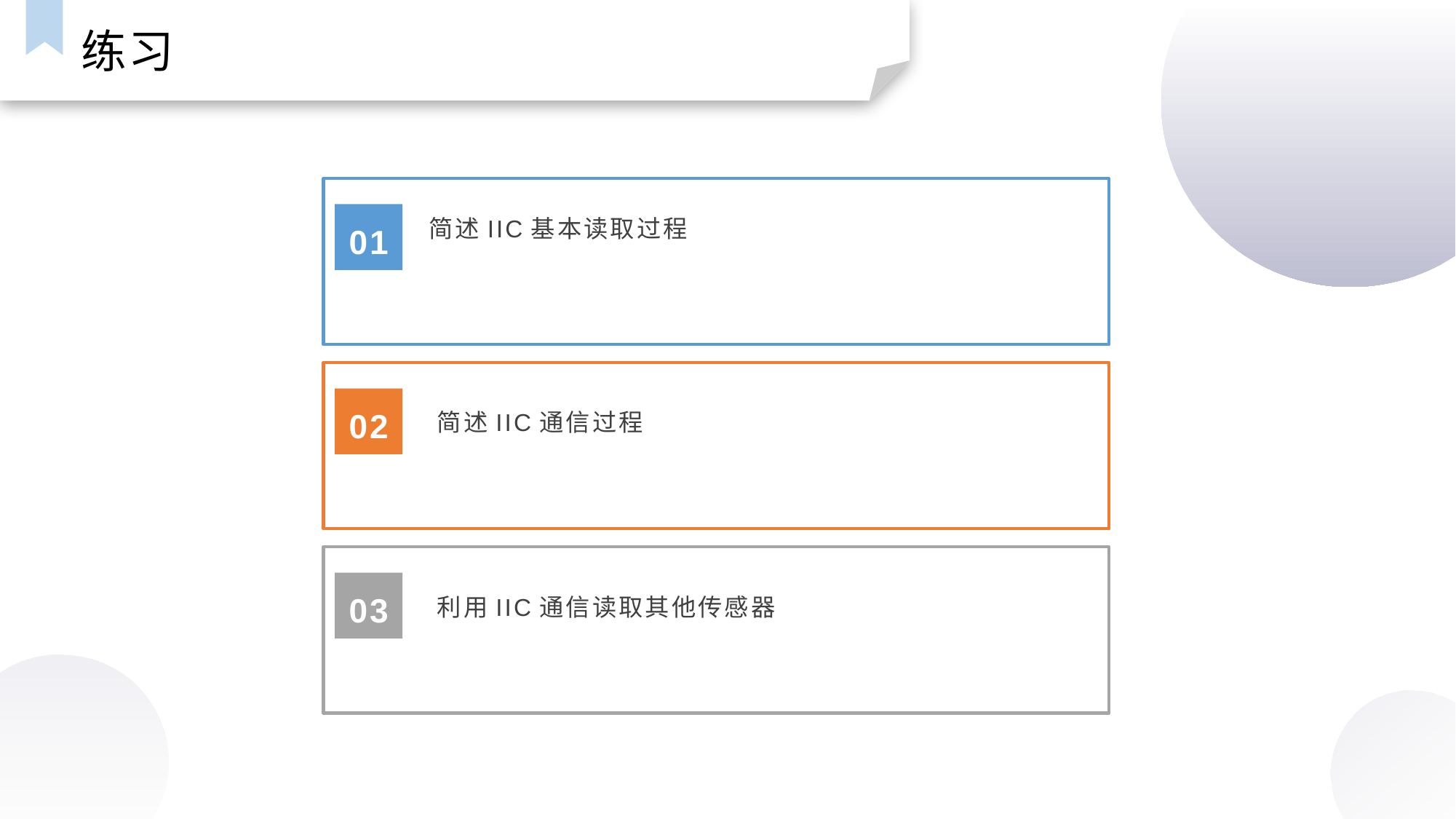

练习

简述IIC基本读取过程

01

02
简述IIC通信过程

03
利用IIC通信读取其他传感器